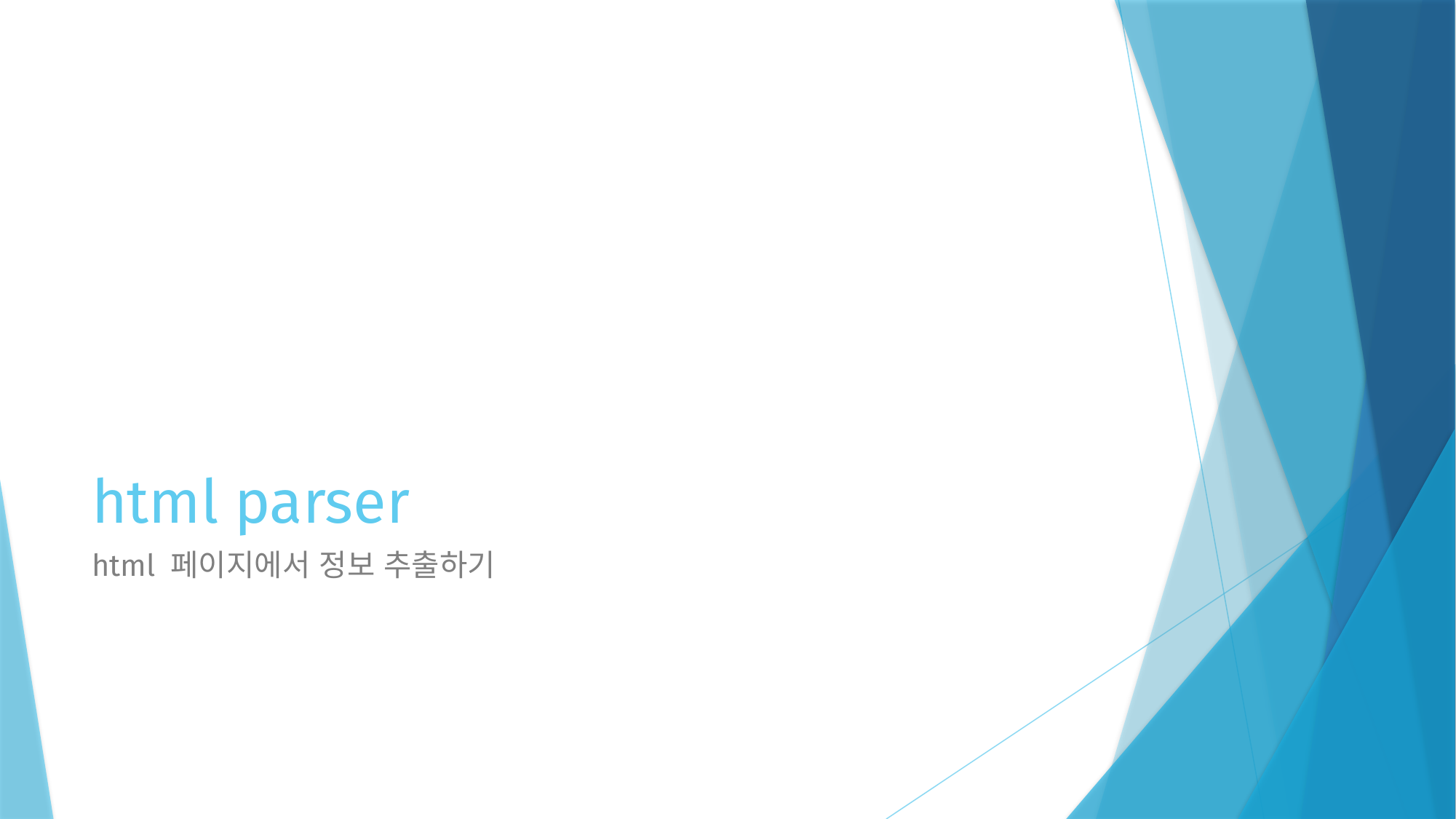

# html parser
html 페이지에서 정보 추출하기